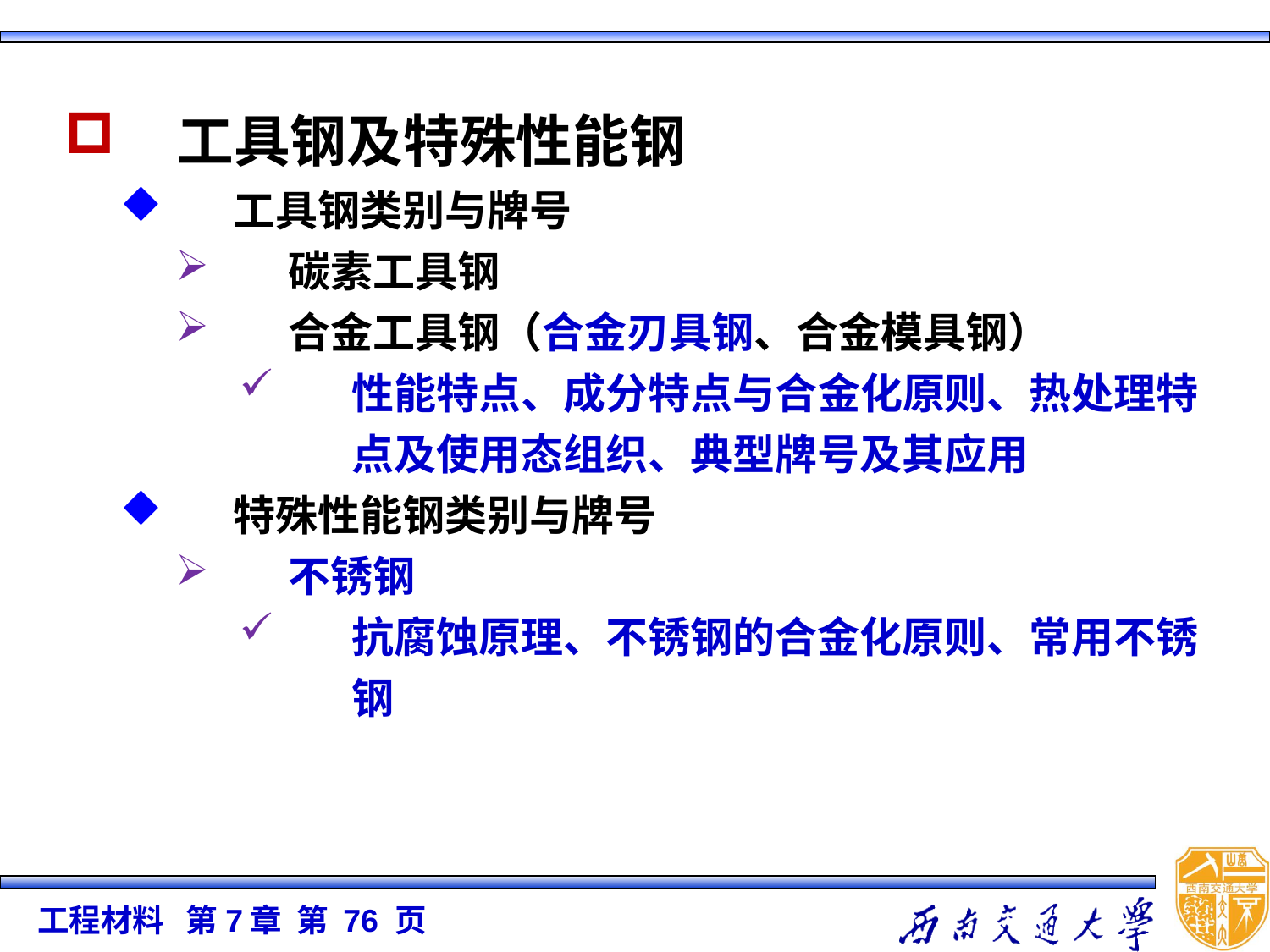

工具钢及特殊性能钢
工具钢类别与牌号
碳素工具钢
合金工具钢（合金刃具钢、合金模具钢）
性能特点、成分特点与合金化原则、热处理特点及使用态组织、典型牌号及其应用
特殊性能钢类别与牌号
不锈钢
抗腐蚀原理、不锈钢的合金化原则、常用不锈钢